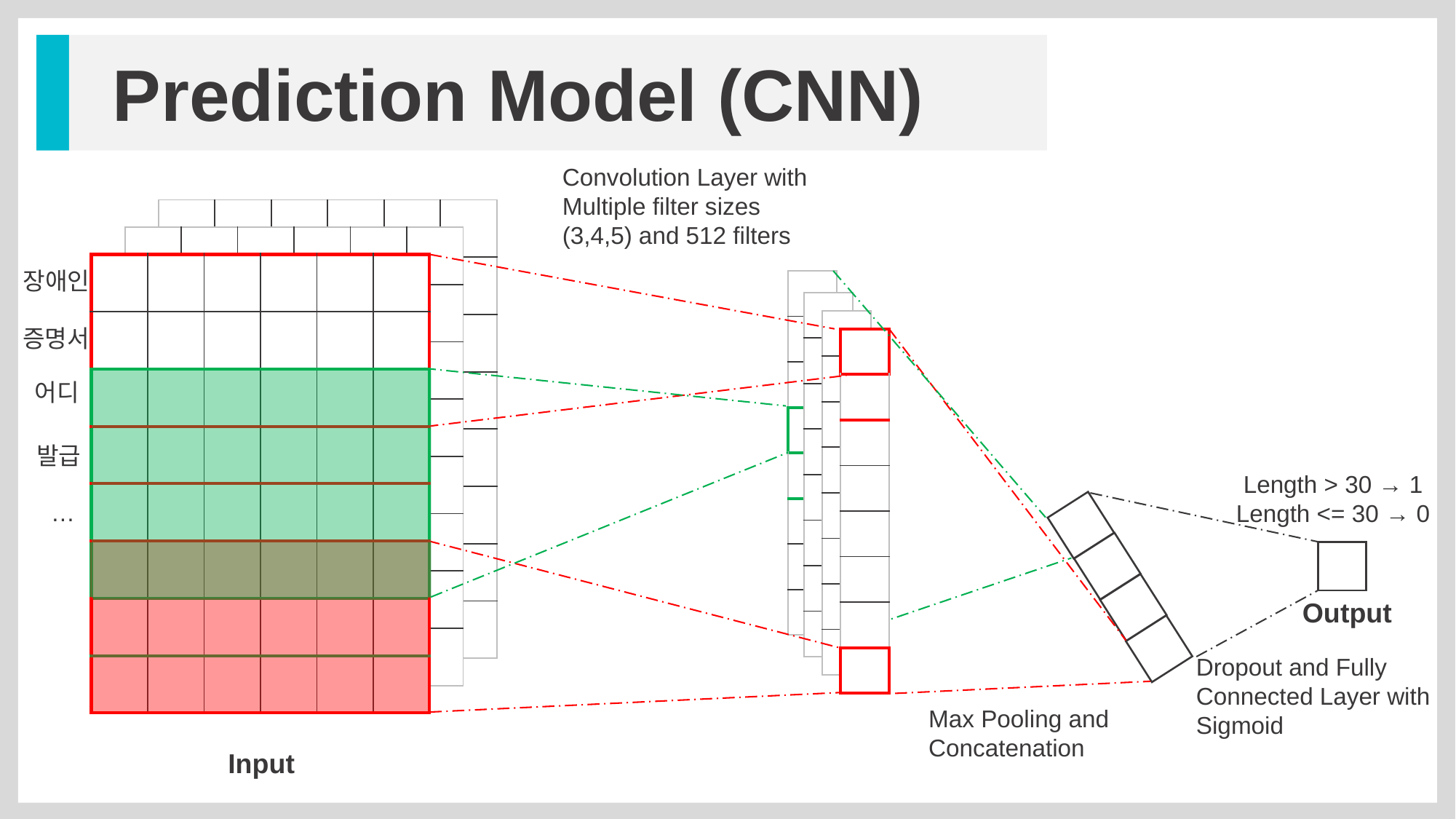

Prediction Model (CNN)
Convolution Layer with Multiple filter sizes (3,4,5) and 512 filters
|  |  |  |  |  |  |
| --- | --- | --- | --- | --- | --- |
|  |  |  |  |  |  |
|  |  |  |  |  |  |
|  |  |  |  |  |  |
|  |  |  |  |  |  |
|  |  |  |  |  |  |
|  |  |  |  |  |  |
|  |  |  |  |  |  |
|  |  |  |  |  |  |
| --- | --- | --- | --- | --- | --- |
|  |  |  |  |  |  |
|  |  |  |  |  |  |
|  |  |  |  |  |  |
|  |  |  |  |  |  |
|  |  |  |  |  |  |
|  |  |  |  |  |  |
|  |  |  |  |  |  |
|  |  |  |  |  |  |
| --- | --- | --- | --- | --- | --- |
|  |  |  |  |  |  |
|  |  |  |  |  |  |
|  |  |  |  |  |  |
|  |  |  |  |  |  |
|  |  |  |  |  |  |
|  |  |  |  |  |  |
|  |  |  |  |  |  |
장애인
|  |
| --- |
|  |
|  |
|  |
|  |
|  |
|  |
|  |
|  |
| --- |
|  |
|  |
|  |
|  |
|  |
|  |
|  |
|  |
| --- |
|  |
|  |
|  |
|  |
|  |
|  |
|  |
증명서
|  |
| --- |
|  |
|  |
|  |
|  |
|  |
|  |
|  |

어디
발급
Length > 30 → 1
Length <= 30 → 0
…

Output

Dropout and Fully Connected Layer with Sigmoid
Max Pooling and Concatenation
Input